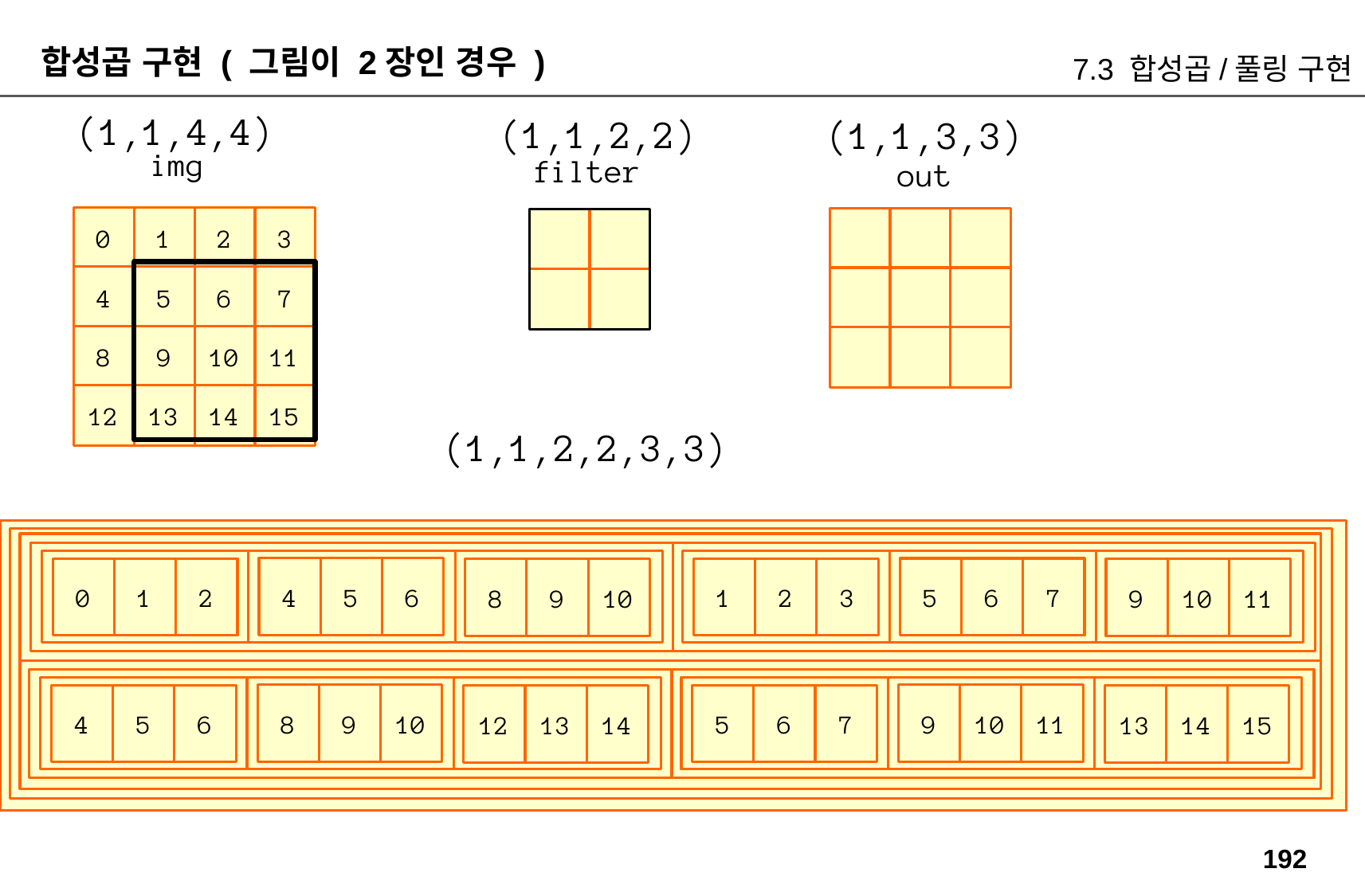

합성곱 구현 ( 그림이 2장인 경우 )
7.3 합성곱/풀링 구현
(1,1,4,4)
(1,1,2,2)
(1,1,3,3)
img
filter
out
0
1
2
3

4
5
6
7

8
9
10
11

12
13
14
15
(1,1,2,2,3,3)

4
5
6
5
6
7
0
1
2
1
2
3
8
9
10
9
10
11

8
9
10
9
10
11
4
5
6
5
6
7
12
13
14
13
14
15